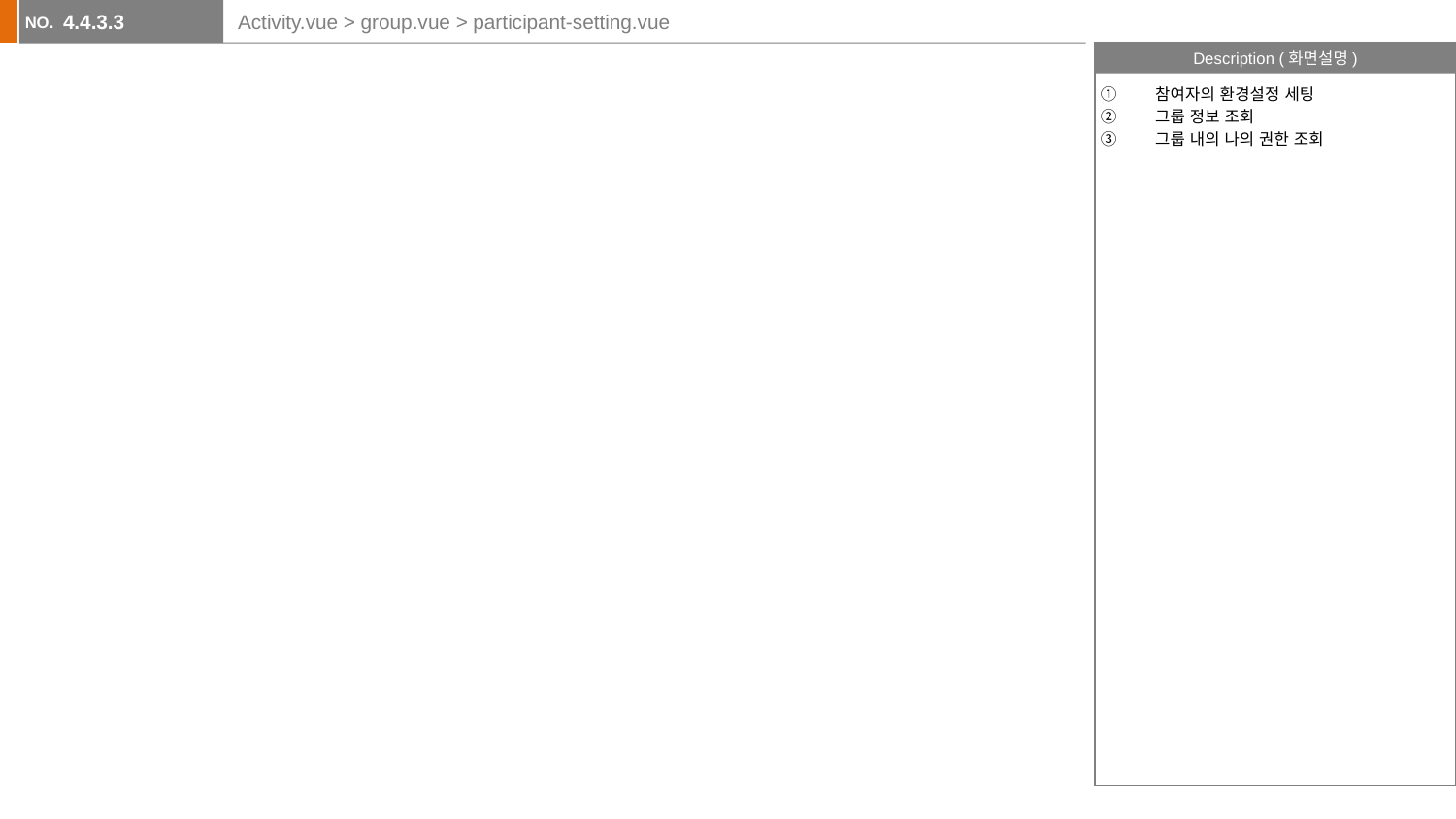

4.4.3.3

# Activity.vue > group.vue > participant-setting.vue
참여자의 환경설정 세팅
그룹 정보 조회
그룹 내의 나의 권한 조회